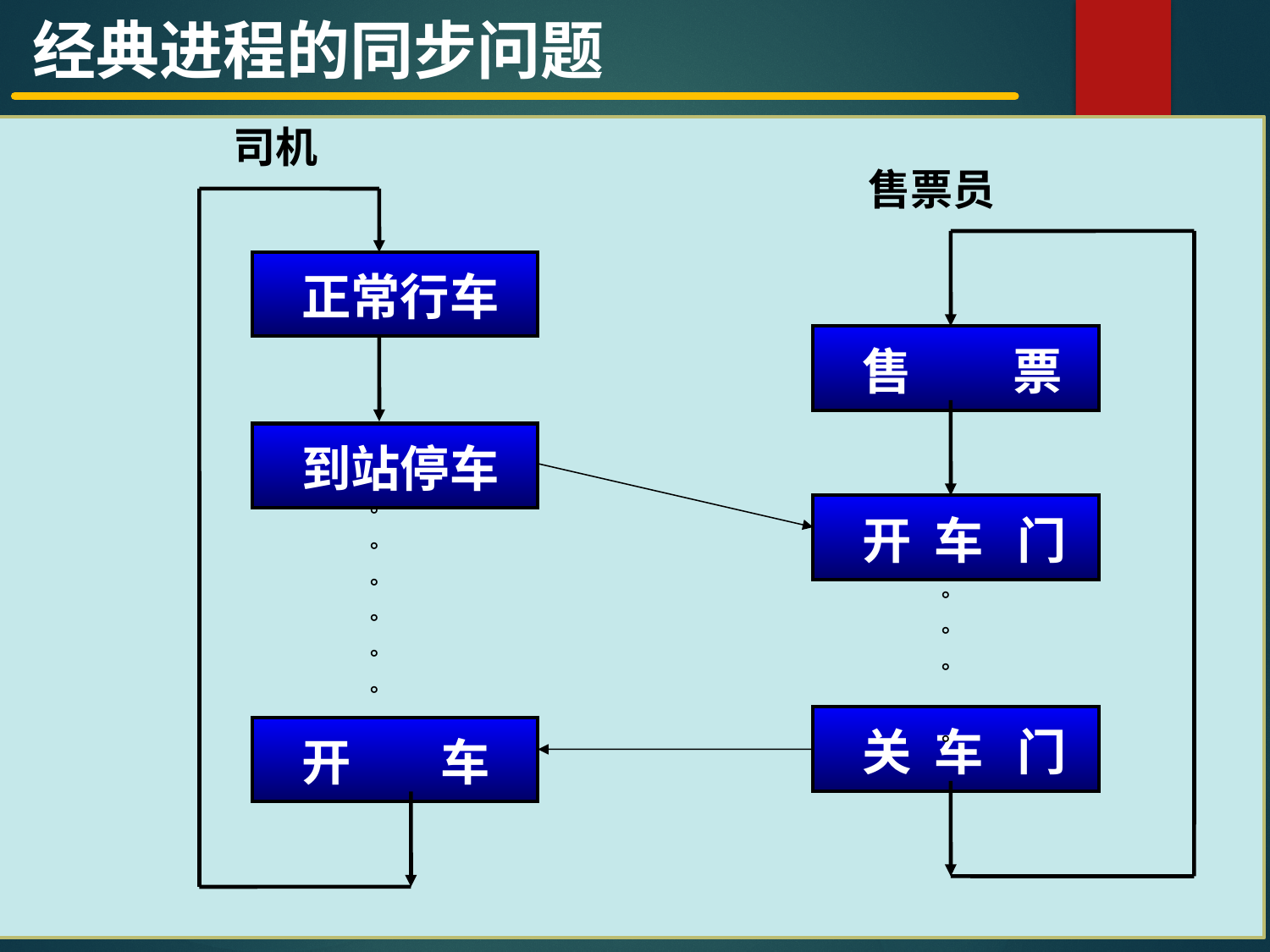

经典进程的同步问题
司机

售票员

| 正常行车 |
| --- |

| 售 票 |
| --- |

| 到站停车 |
| --- |

。
。
。
。
。
。

| 开 车 门 |
| --- |
。
。
。

。
| 关 车 门 |
| --- |
| 开 车 |
| --- |